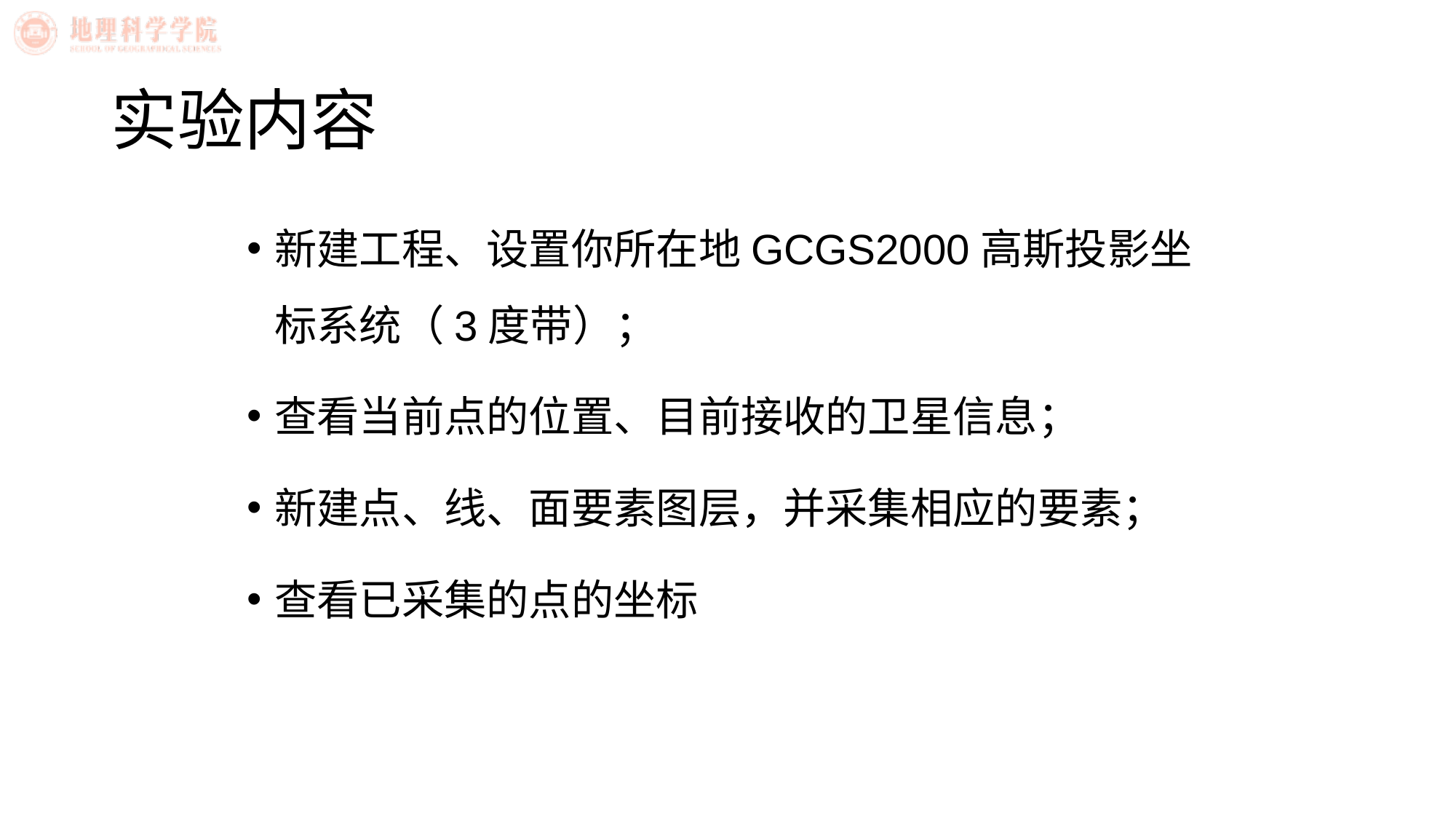

# 实验内容
新建工程、设置你所在地GCGS2000高斯投影坐标系统（3度带）；
查看当前点的位置、目前接收的卫星信息；
新建点、线、面要素图层，并采集相应的要素；
查看已采集的点的坐标